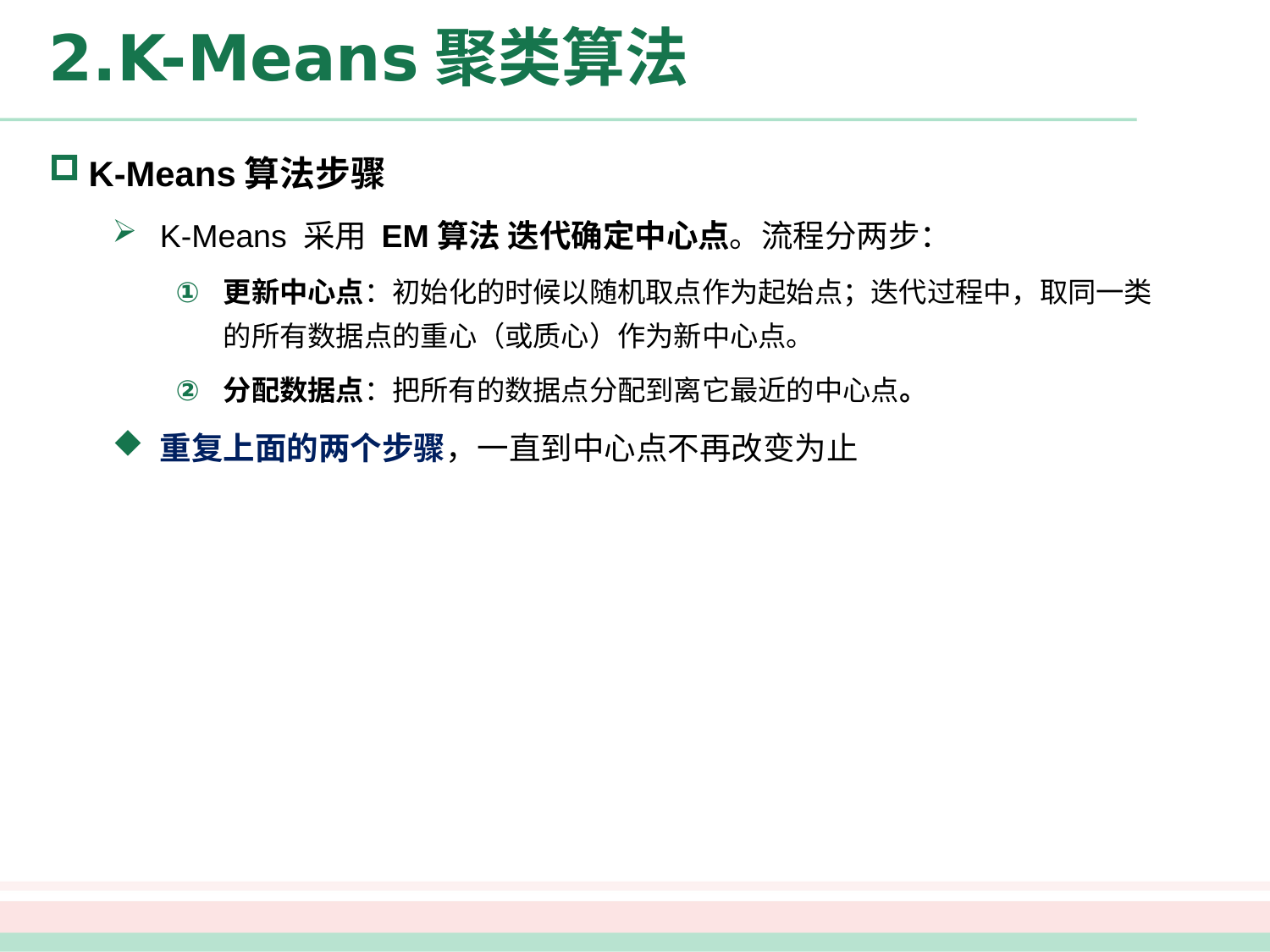

# 2.K-Means聚类算法
K-Means算法步骤
K-Means 采用 EM算法 迭代确定中心点。流程分两步：
更新中心点：初始化的时候以随机取点作为起始点；迭代过程中，取同一类的所有数据点的重心（或质心）作为新中心点。
分配数据点：把所有的数据点分配到离它最近的中心点。
重复上面的两个步骤，一直到中心点不再改变为止